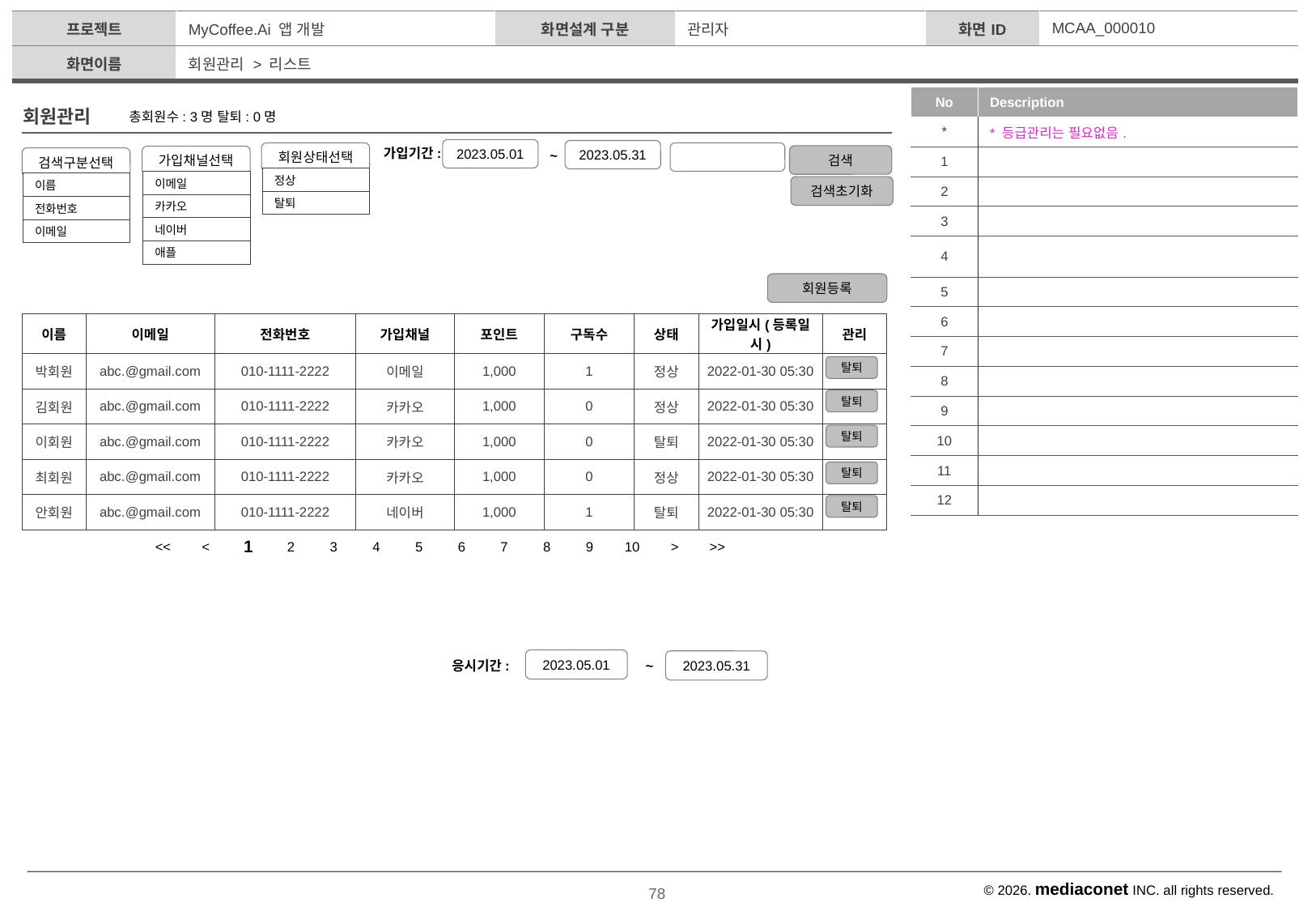

| 프로젝트 | MyCoffee.Ai 앱 개발 | 화면설계 구분 | 관리자 | 화면ID | MCAA\_000010 |
| --- | --- | --- | --- | --- | --- |
| 화면이름 | 회원관리 > 리스트 |  |  |  |  |
| No | Description |
| --- | --- |
| \* | \* 등급관리는 필요없음. |
| 1 |  |
| 2 |  |
| 3 |  |
| 4 |  |
| 5 |  |
| 6 |  |
| 7 |  |
| 8 |  |
| 9 |  |
| 10 |  |
| 11 |  |
| 12 |  |
회원관리
총회원수: 3명 탈퇴: 0명
2023.05.01
가입기간:
2023.05.31
~

회원상태선택
검색
가입채널선택
검색구분선택
| 정상 |
| --- |
| 탈퇴 |
| 이메일 |
| --- |
| 카카오 |
| 네이버 |
| 애플 |
| 이름 |
| --- |
| 전화번호 |
| 이메일 |
검색초기화
회원등록
| 이름 | 이메일 | 전화번호 | 가입채널 | 포인트 | 구독수 | 상태 | 가입일시(등록일시) | 관리 |
| --- | --- | --- | --- | --- | --- | --- | --- | --- |
| 박회원 | abc.@gmail.com | 010-1111-2222 | 이메일 | 1,000 | 1 | 정상 | 2022-01-30 05:30 |  |
| 김회원 | abc.@gmail.com | 010-1111-2222 | 카카오 | 1,000 | 0 | 정상 | 2022-01-30 05:30 |  |
| 이회원 | abc.@gmail.com | 010-1111-2222 | 카카오 | 1,000 | 0 | 탈퇴 | 2022-01-30 05:30 |  |
| 최회원 | abc.@gmail.com | 010-1111-2222 | 카카오 | 1,000 | 0 | 정상 | 2022-01-30 05:30 |  |
| 안회원 | abc.@gmail.com | 010-1111-2222 | 네이버 | 1,000 | 1 | 탈퇴 | 2022-01-30 05:30 |  |
탈퇴
탈퇴
탈퇴
탈퇴
탈퇴
| << | < | 1 | 2 | 3 | 4 | 5 | 6 | 7 | 8 | 9 | 10 | > | >> |
| --- | --- | --- | --- | --- | --- | --- | --- | --- | --- | --- | --- | --- | --- |
2023.05.01
2023.05.31
~
응시기간: